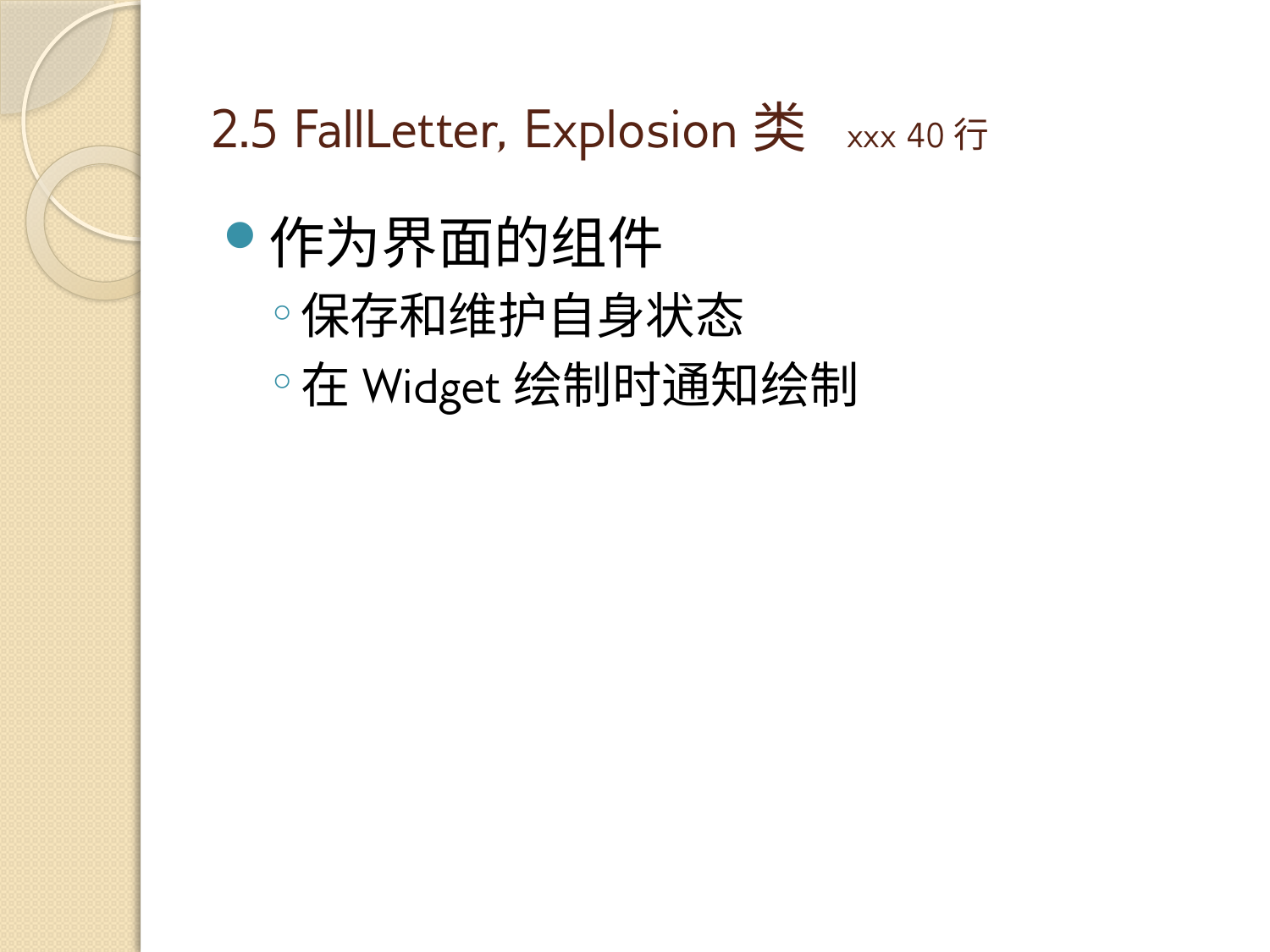

# 2.5 FallLetter, Explosion类	xxx 40行
作为界面的组件
保存和维护自身状态
在Widget绘制时通知绘制